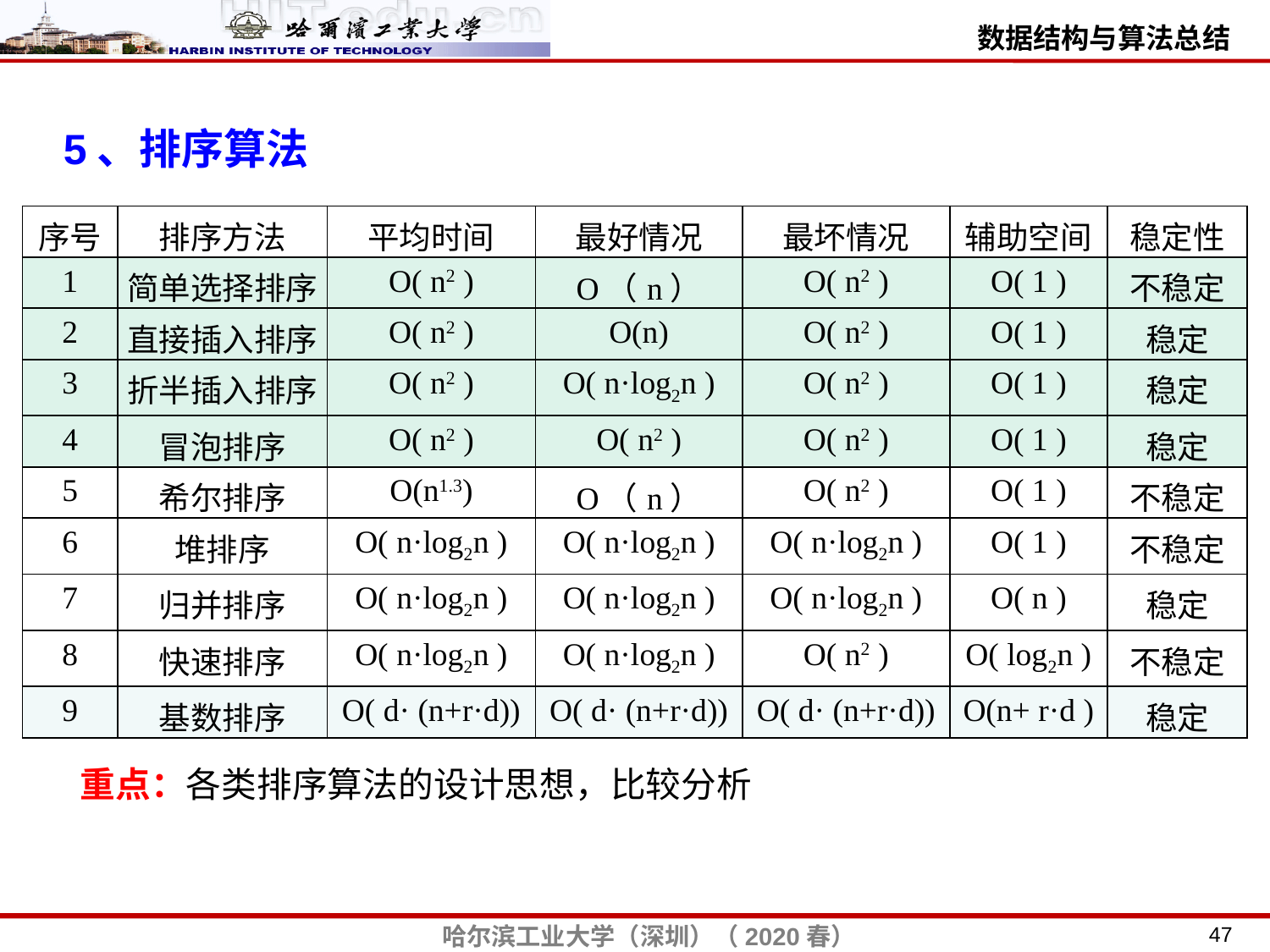

5、排序算法
| 序号 | 排序方法 | 平均时间 | 最好情况 | 最坏情况 | 辅助空间 | 稳定性 |
| --- | --- | --- | --- | --- | --- | --- |
| 1 | 简单选择排序 | O( n2 ) | O（n） | O( n2 ) | O( 1 ) | 不稳定 |
| 2 | 直接插入排序 | O( n2 ) | O(n) | O( n2 ) | O( 1 ) | 稳定 |
| 3 | 折半插入排序 | O( n2 ) | O( n·log2n ) | O( n2 ) | O( 1 ) | 稳定 |
| 4 | 冒泡排序 | O( n2 ) | O( n2 ) | O( n2 ) | O( 1 ) | 稳定 |
| 5 | 希尔排序 | O(n1.3) | O（n） | O( n2 ) | O( 1 ) | 不稳定 |
| 6 | 堆排序 | O( n·log2n ) | O( n·log2n ) | O( n·log2n ) | O( 1 ) | 不稳定 |
| 7 | 归并排序 | O( n·log2n ) | O( n·log2n ) | O( n·log2n ) | O( n ) | 稳定 |
| 8 | 快速排序 | O( n·log2n ) | O( n·log2n ) | O( n2 ) | O( log2n ) | 不稳定 |
| 9 | 基数排序 | O( d· (n+r·d)) | O( d· (n+r·d)) | O( d· (n+r·d)) | O(n+ r·d ) | 稳定 |
重点：各类排序算法的设计思想，比较分析